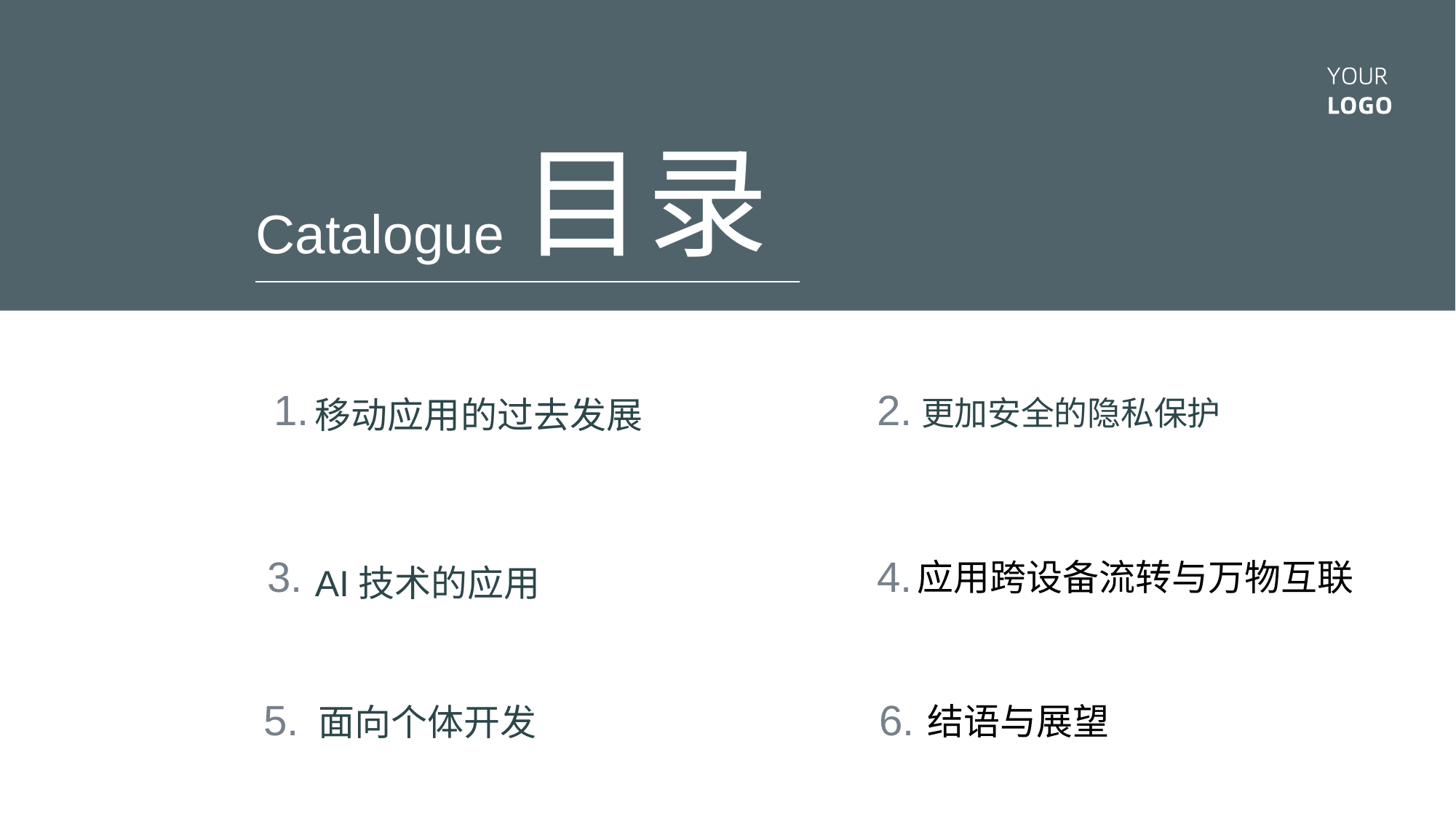

结语与展望
Conclusion and prospect

目录
Catalogue
1.
2.
移动应用的过去发展
更加安全的隐私保护
应用跨设备流转与万物互联
3.
4.
AI技术的应用
6.
结语与展望
5.
面向个体开发